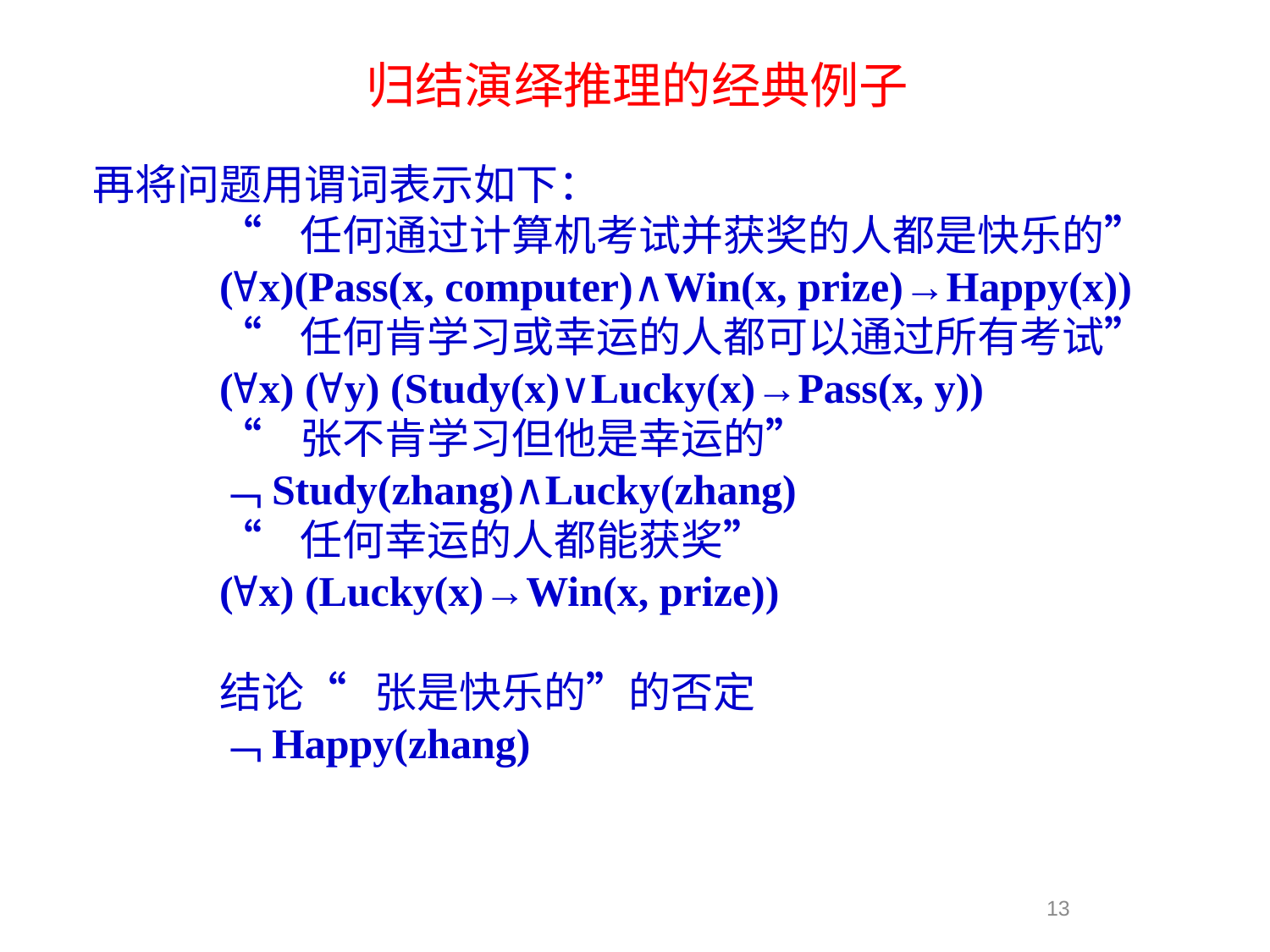

归结演绎推理的经典例子
再将问题用谓词表示如下：
	“   任何通过计算机考试并获奖的人都是快乐的”
	(∀x)(Pass(x, computer)∧Win(x, prize)→Happy(x))
	“   任何肯学习或幸运的人都可以通过所有考试”
	(∀x) (∀y) (Study(x)∨Lucky(x)→Pass(x, y))
	“   张不肯学习但他是幸运的”
	﹁Study(zhang)∧Lucky(zhang)
	“   任何幸运的人都能获奖”
	(∀x) (Lucky(x)→Win(x, prize))

	结论“   张是快乐的”的否定
	﹁Happy(zhang)
13